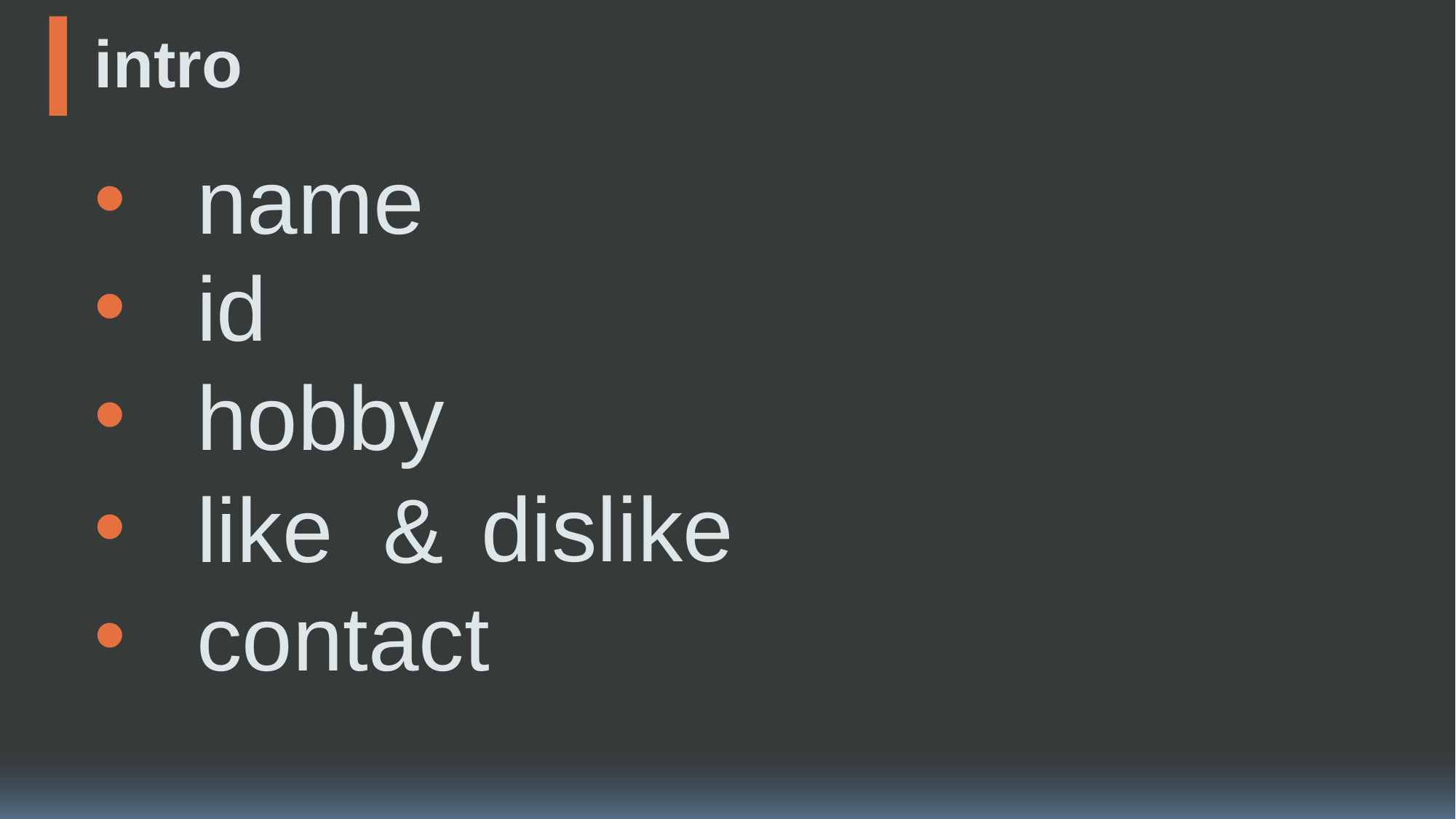

痛い/辛い/苦い
きのこ
# intro
name
id
hobby
dislike
like
&
contact